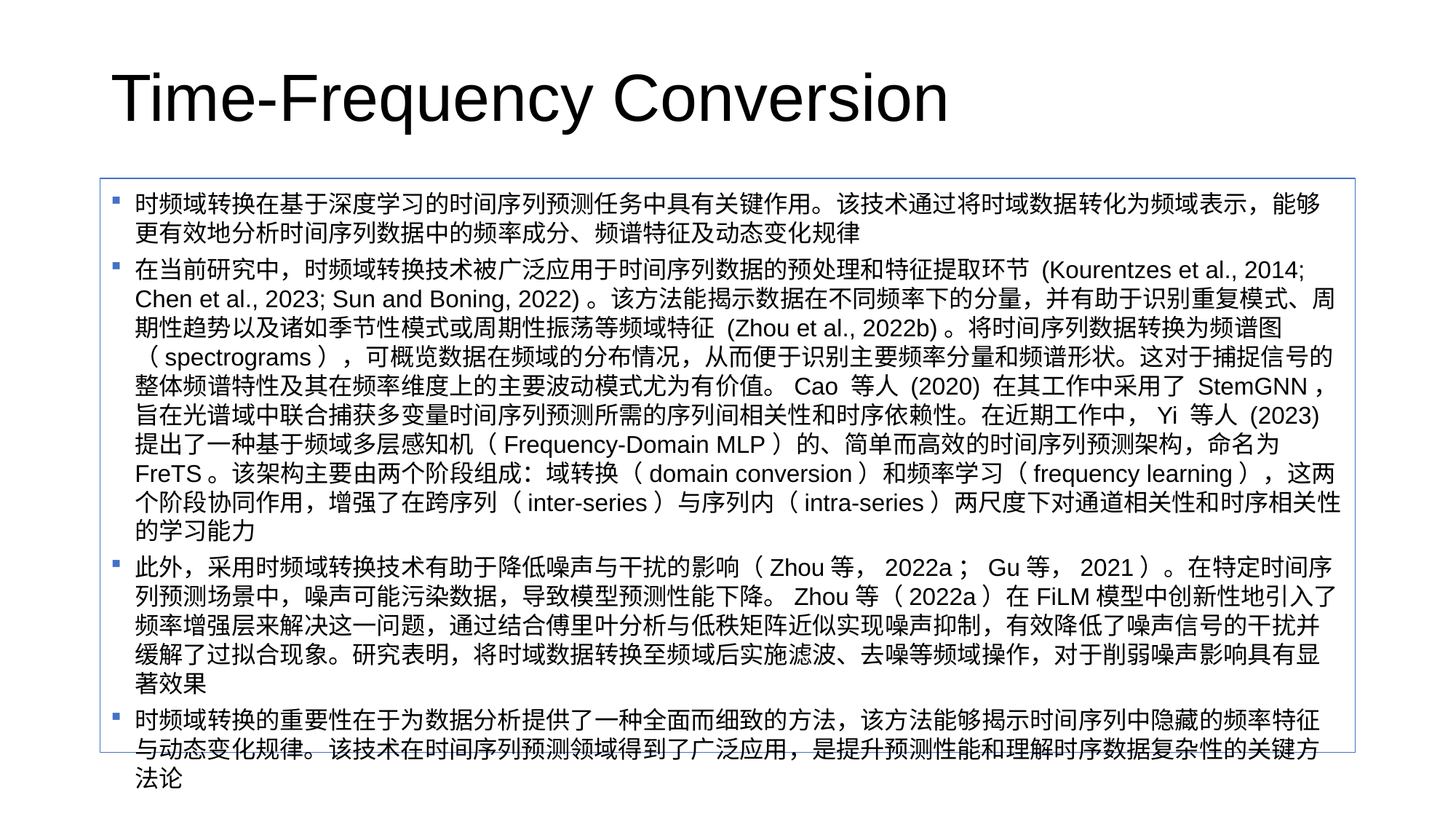

# Time-Frequency Conversion
时频域转换在基于深度学习的时间序列预测任务中具有关键作用。该技术通过将时域数据转化为频域表示，能够更有效地分析时间序列数据中的频率成分、频谱特征及动态变化规律
在当前研究中，时频域转换技术被广泛应用于时间序列数据的预处理和特征提取环节 (Kourentzes et al., 2014; Chen et al., 2023; Sun and Boning, 2022)。该方法能揭示数据在不同频率下的分量，并有助于识别重复模式、周期性趋势以及诸如季节性模式或周期性振荡等频域特征 (Zhou et al., 2022b)。将时间序列数据转换为频谱图（spectrograms），可概览数据在频域的分布情况，从而便于识别主要频率分量和频谱形状。这对于捕捉信号的整体频谱特性及其在频率维度上的主要波动模式尤为有价值。Cao 等人 (2020) 在其工作中采用了 StemGNN，旨在光谱域中联合捕获多变量时间序列预测所需的序列间相关性和时序依赖性。在近期工作中，Yi 等人 (2023) 提出了一种基于频域多层感知机（Frequency-Domain MLP）的、简单而高效的时间序列预测架构，命名为 FreTS。该架构主要由两个阶段组成：域转换（domain conversion）和频率学习（frequency learning），这两个阶段协同作用，增强了在​​跨序列​​（inter-series）与​​序列内​​（intra-series）两尺度下对通道相关性和时序相关性的学习能力
此外，采用时频域转换技术有助于降低噪声与干扰的影响（Zhou等，2022a；Gu等，2021）。在特定时间序列预测场景中，噪声可能污染数据，导致模型预测性能下降。Zhou等（2022a）在FiLM模型中创新性地引入了频率增强层来解决这一问题，通过结合傅里叶分析与低秩矩阵近似实现噪声抑制，有效降低了噪声信号的干扰并缓解了过拟合现象。研究表明，将时域数据转换至频域后实施滤波、去噪等频域操作，对于削弱噪声影响具有显著效果
时频域转换的重要性在于为数据分析提供了一种全面而细致的方法，该方法能够揭示时间序列中隐藏的频率特征与动态变化规律。该技术在时间序列预测领域得到了广泛应用，是提升预测性能和理解时序数据复杂性的关键方法论